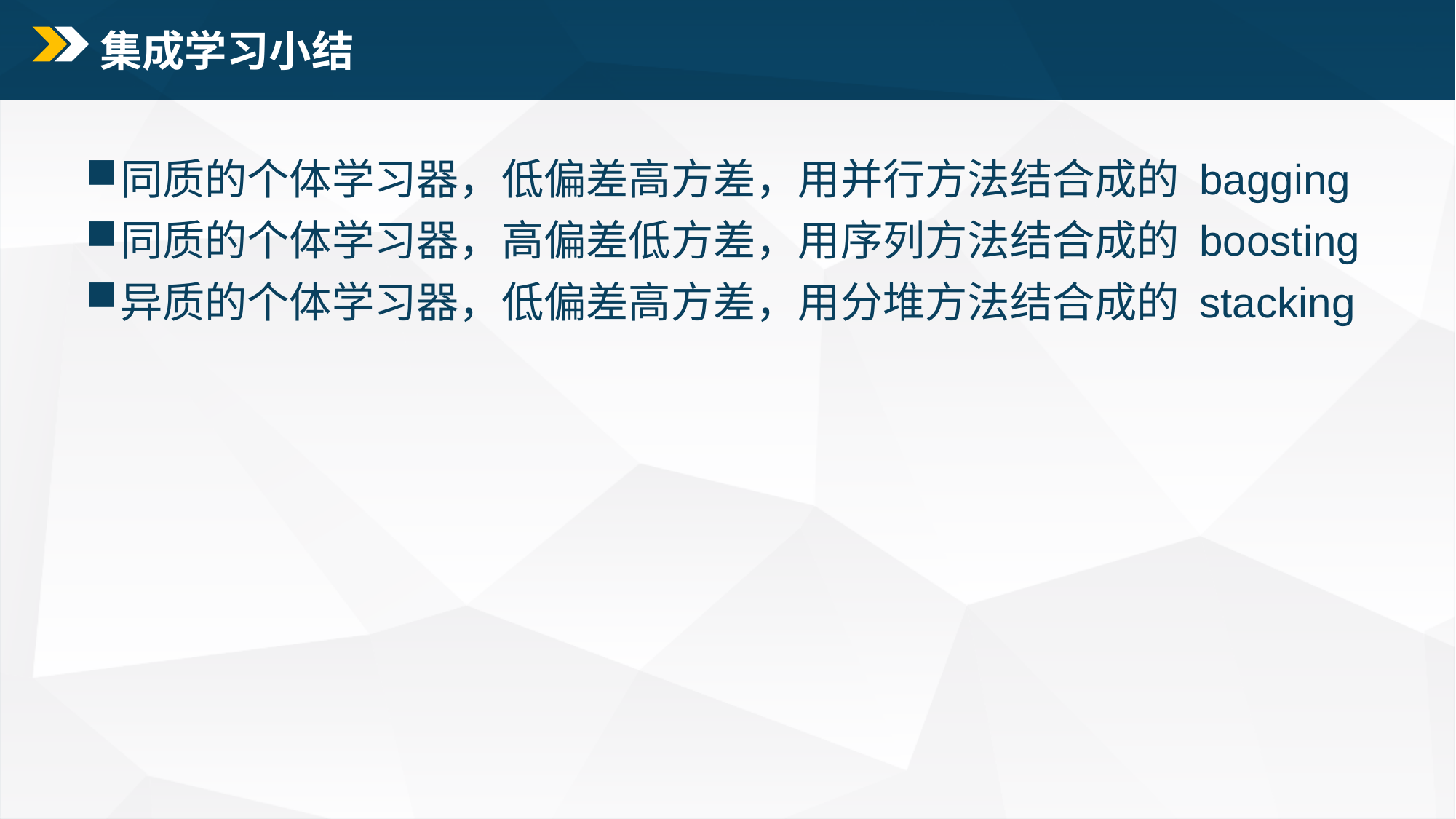

# 集成学习小结
同质的个体学习器，低偏差高方差，用并行方法结合成的 bagging
同质的个体学习器，高偏差低方差，用序列方法结合成的 boosting
异质的个体学习器，低偏差高方差，用分堆方法结合成的 stacking